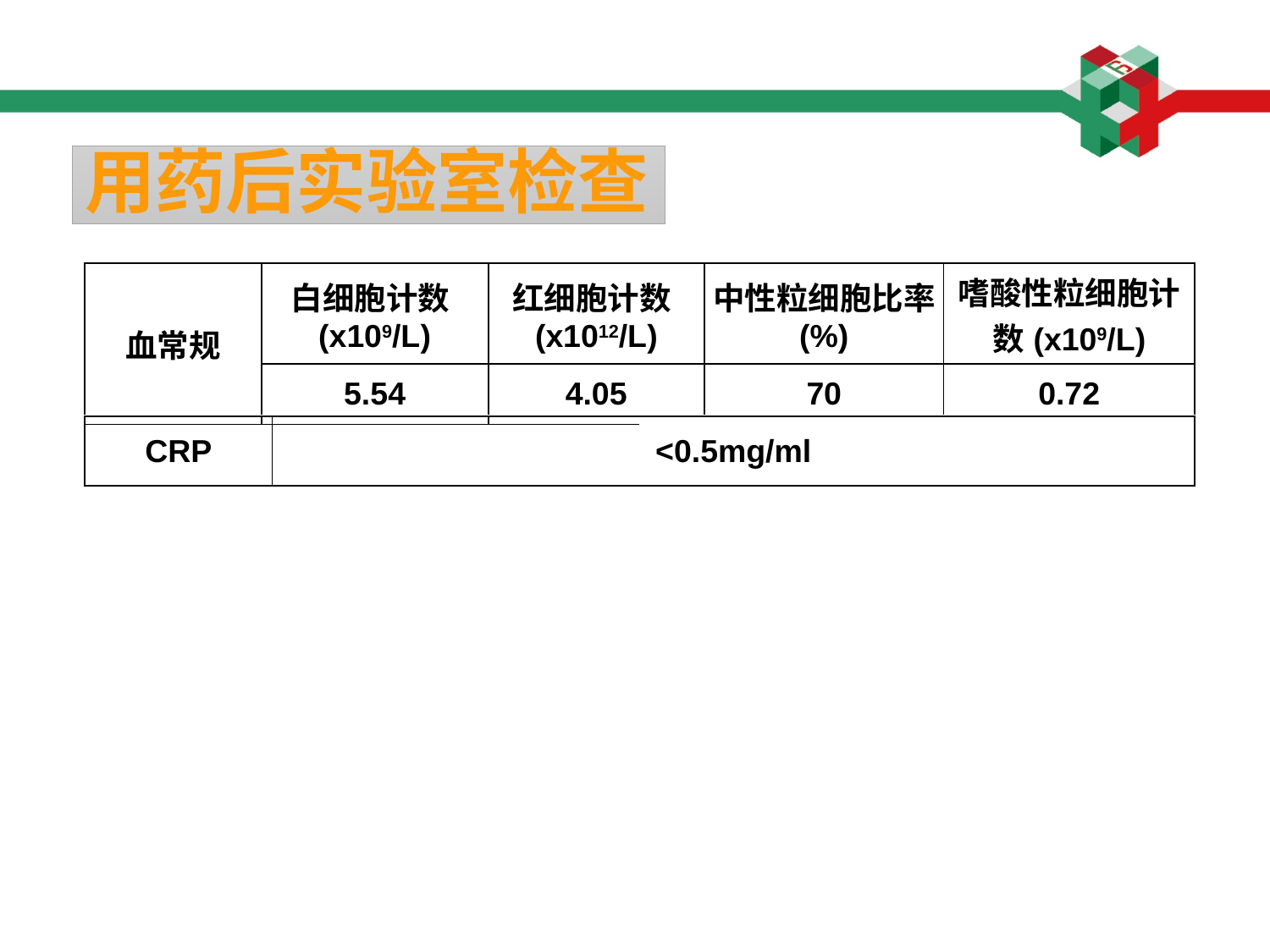

# 用药后实验室检查
| 血常规 | 白细胞计数(x109/L) | 红细胞计数(x1012/L) | 中性粒细胞比率(%) | 嗜酸性粒细胞计数(x109/L) |
| --- | --- | --- | --- | --- |
|  | 5.54 | 4.05 | 70 | 0.72 |
|  |  |
| --- | --- |
| CRP | <0.5mg/ml |
| --- | --- |